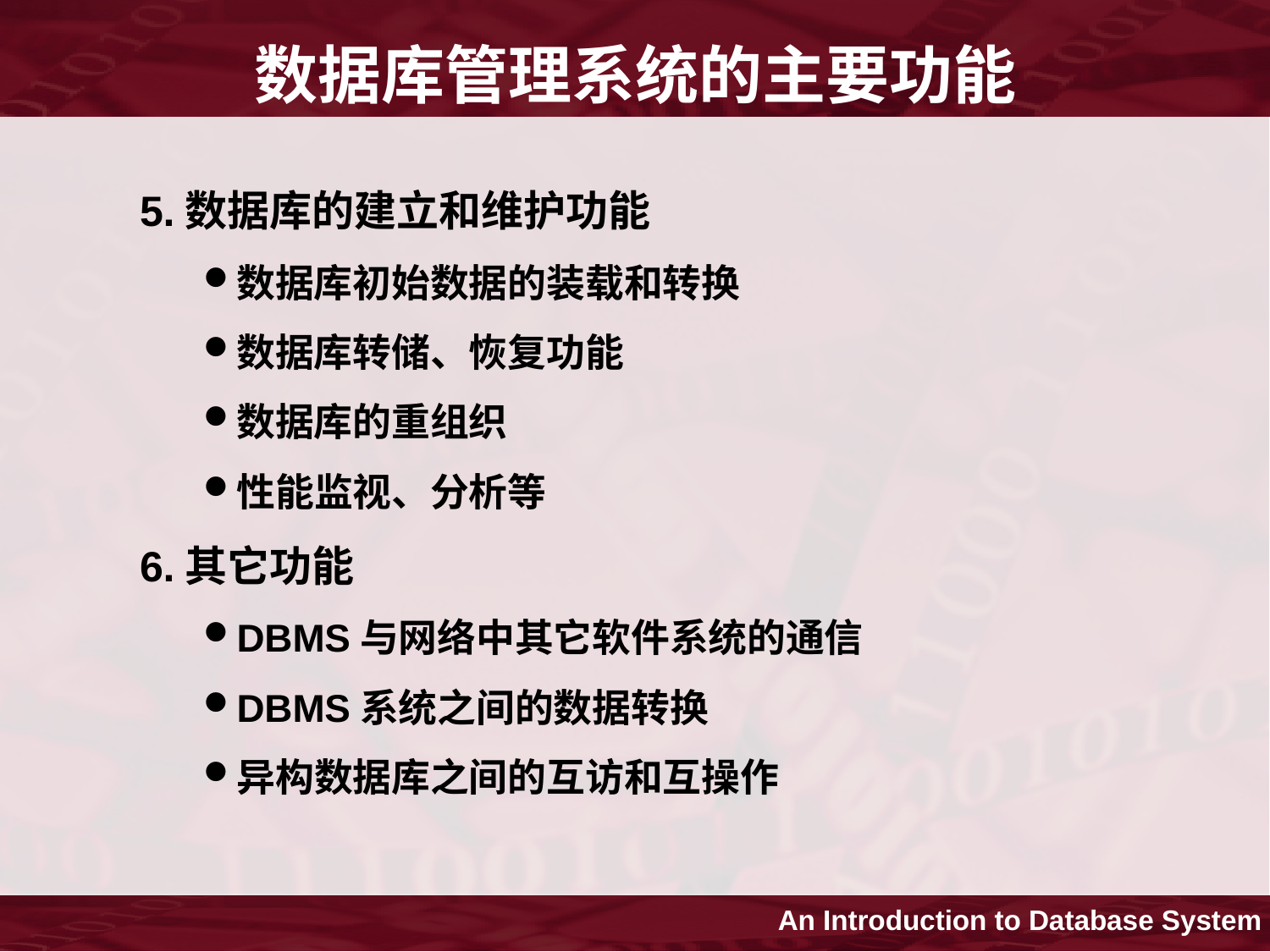

# 数据库管理系统的主要功能
5.数据库的建立和维护功能
数据库初始数据的装载和转换
数据库转储、恢复功能
数据库的重组织
性能监视、分析等
6.其它功能
DBMS与网络中其它软件系统的通信
DBMS系统之间的数据转换
异构数据库之间的互访和互操作